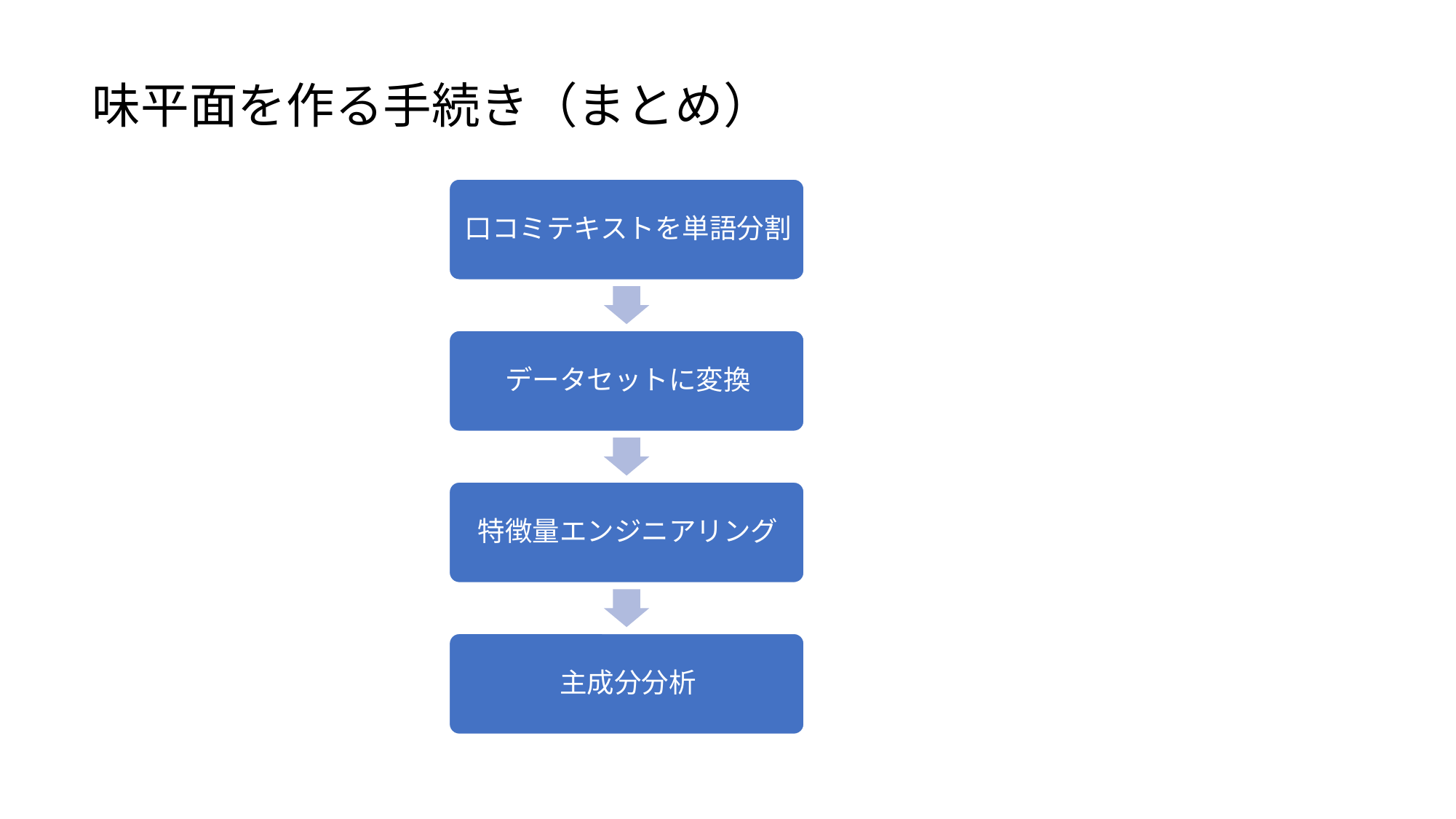

味平面を作る手続き（まとめ）
口コミテキストを単語分割

データセットに変換

特徴量エンジニアリング

主成分分析